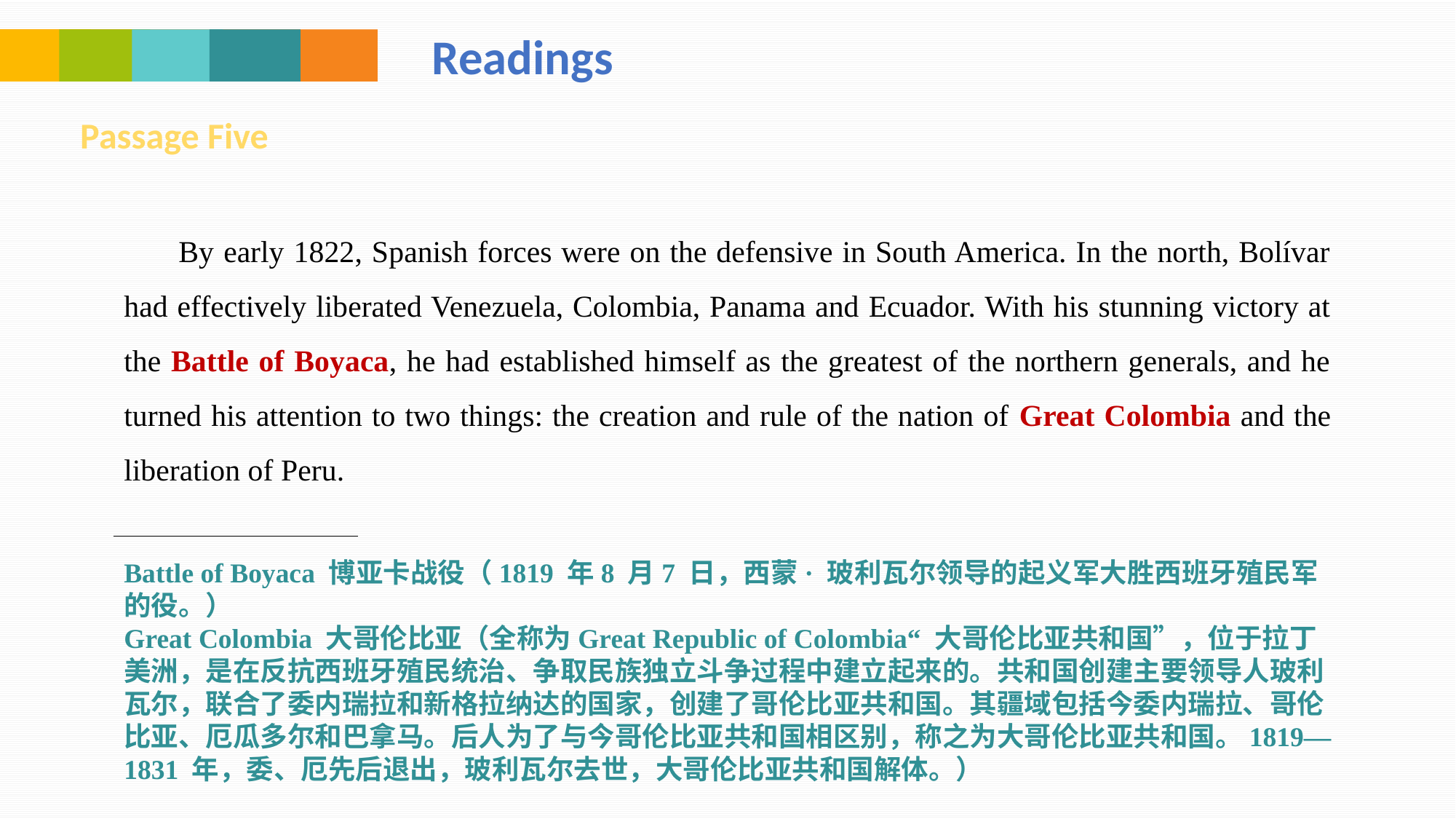

Readings

Passage Five
By early 1822, Spanish forces were on the defensive in South America. In the north, Bolívar had effectively liberated Venezuela, Colombia, Panama and Ecuador. With his stunning victory at the Battle of Boyaca, he had established himself as the greatest of the northern generals, and he turned his attention to two things: the creation and rule of the nation of Great Colombia and the liberation of Peru.

Battle of Boyaca 博亚卡战役（1819 年8 月7 日，西蒙· 玻利瓦尔领导的起义军大胜西班牙殖民军的役。）
Great Colombia 大哥伦比亚（全称为Great Republic of Colombia“ 大哥伦比亚共和国”，位于拉丁美洲，是在反抗西班牙殖民统治、争取民族独立斗争过程中建立起来的。共和国创建主要领导人玻利瓦尔，联合了委内瑞拉和新格拉纳达的国家，创建了哥伦比亚共和国。其疆域包括今委内瑞拉、哥伦比亚、厄瓜多尔和巴拿马。后人为了与今哥伦比亚共和国相区别，称之为大哥伦比亚共和国。1819—1831 年，委、厄先后退出，玻利瓦尔去世，大哥伦比亚共和国解体。）